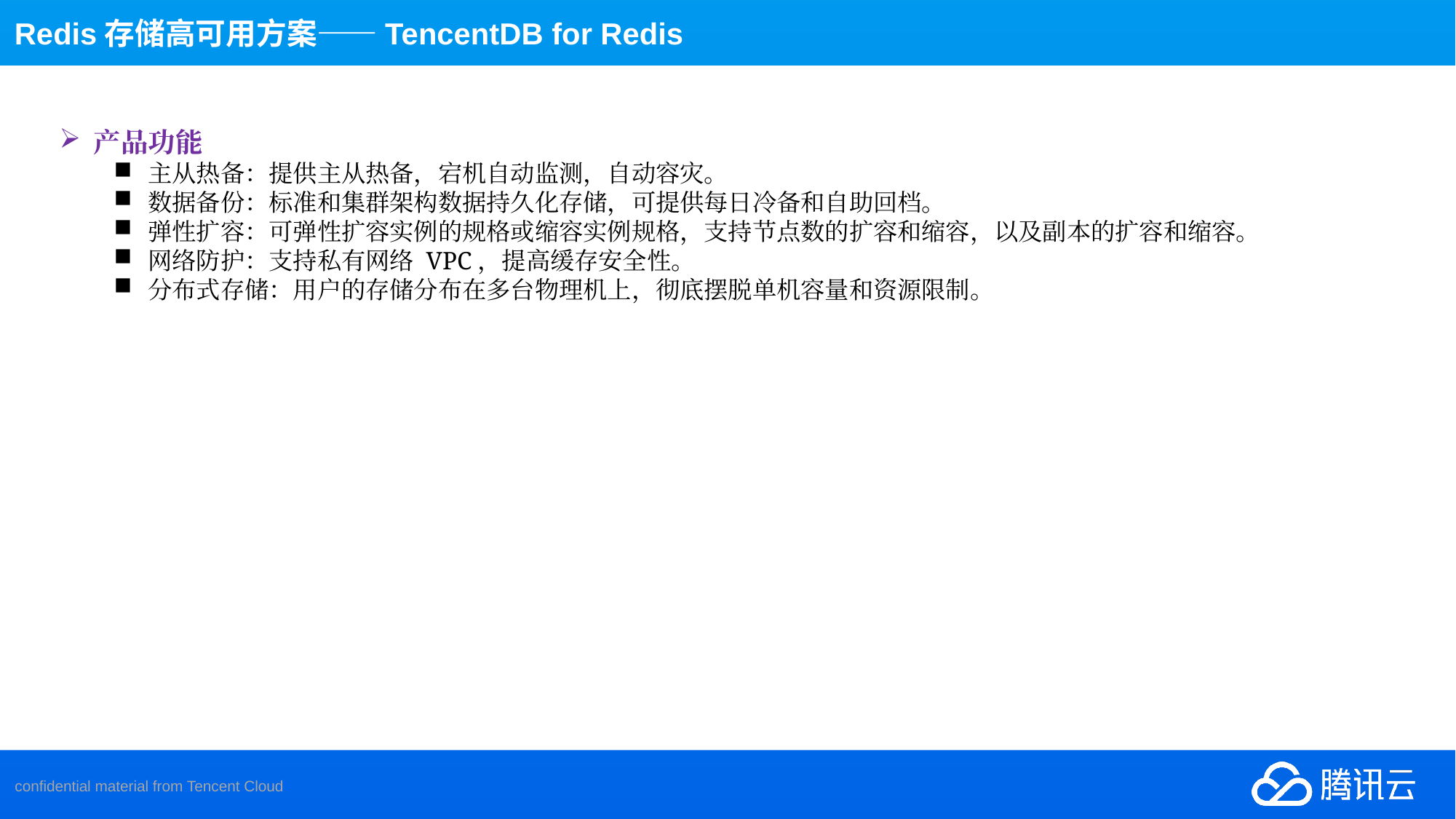

Redis存储高可用方案——TencentDB for Redis
产品功能
主从热备：提供主从热备，宕机自动监测，自动容灾。
数据备份：标准和集群架构数据持久化存储，可提供每日冷备和自助回档。
弹性扩容：可弹性扩容实例的规格或缩容实例规格，支持节点数的扩容和缩容，以及副本的扩容和缩容。
网络防护：支持私有网络 VPC，提高缓存安全性。
分布式存储：用户的存储分布在多台物理机上，彻底摆脱单机容量和资源限制。